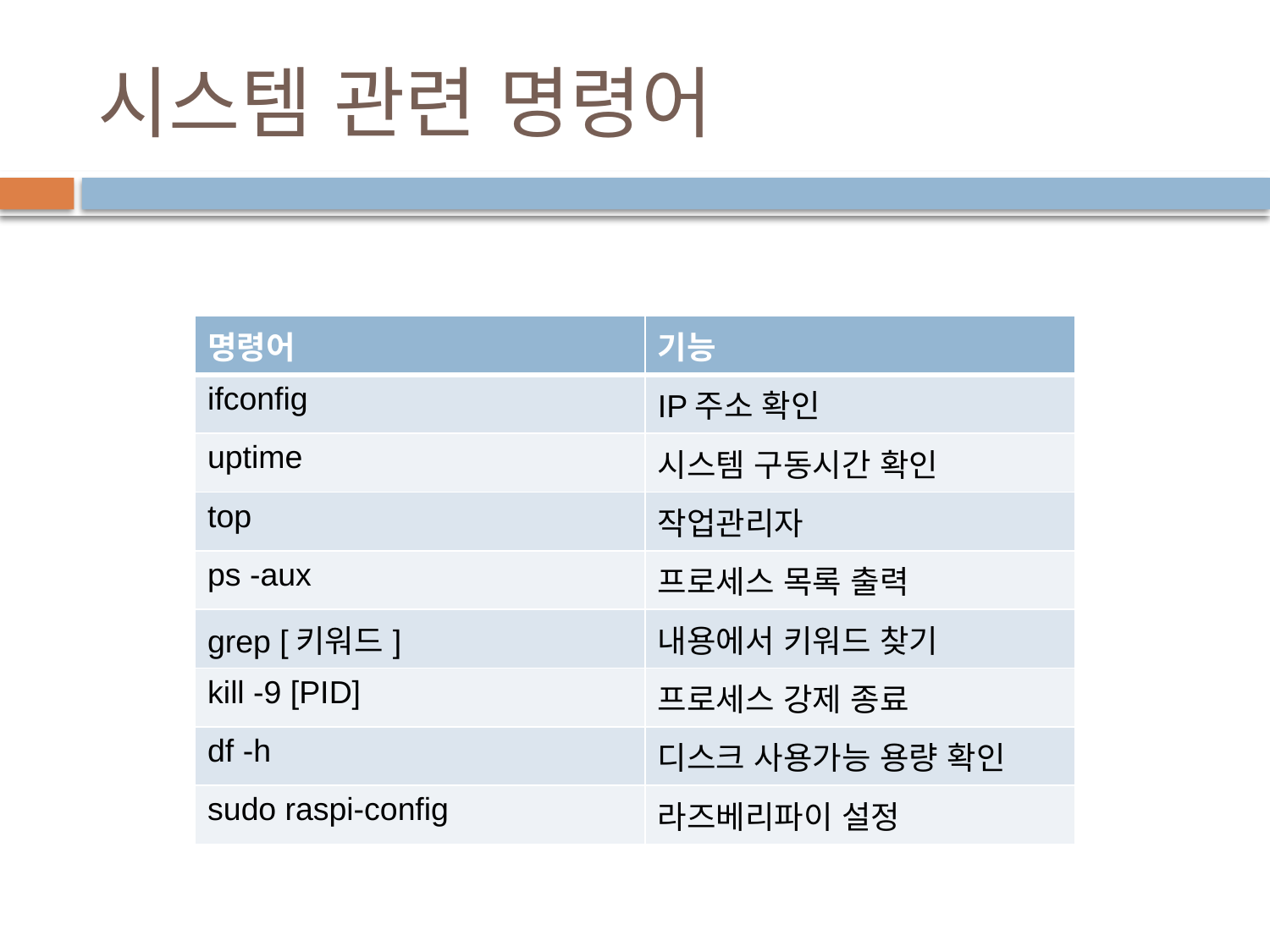

# 시스템 관련 명령어
| 명령어 | 기능 |
| --- | --- |
| ifconfig | IP주소 확인 |
| uptime | 시스템 구동시간 확인 |
| top | 작업관리자 |
| ps -aux | 프로세스 목록 출력 |
| grep [키워드] | 내용에서 키워드 찾기 |
| kill -9 [PID] | 프로세스 강제 종료 |
| df -h | 디스크 사용가능 용량 확인 |
| sudo raspi-config | 라즈베리파이 설정 |